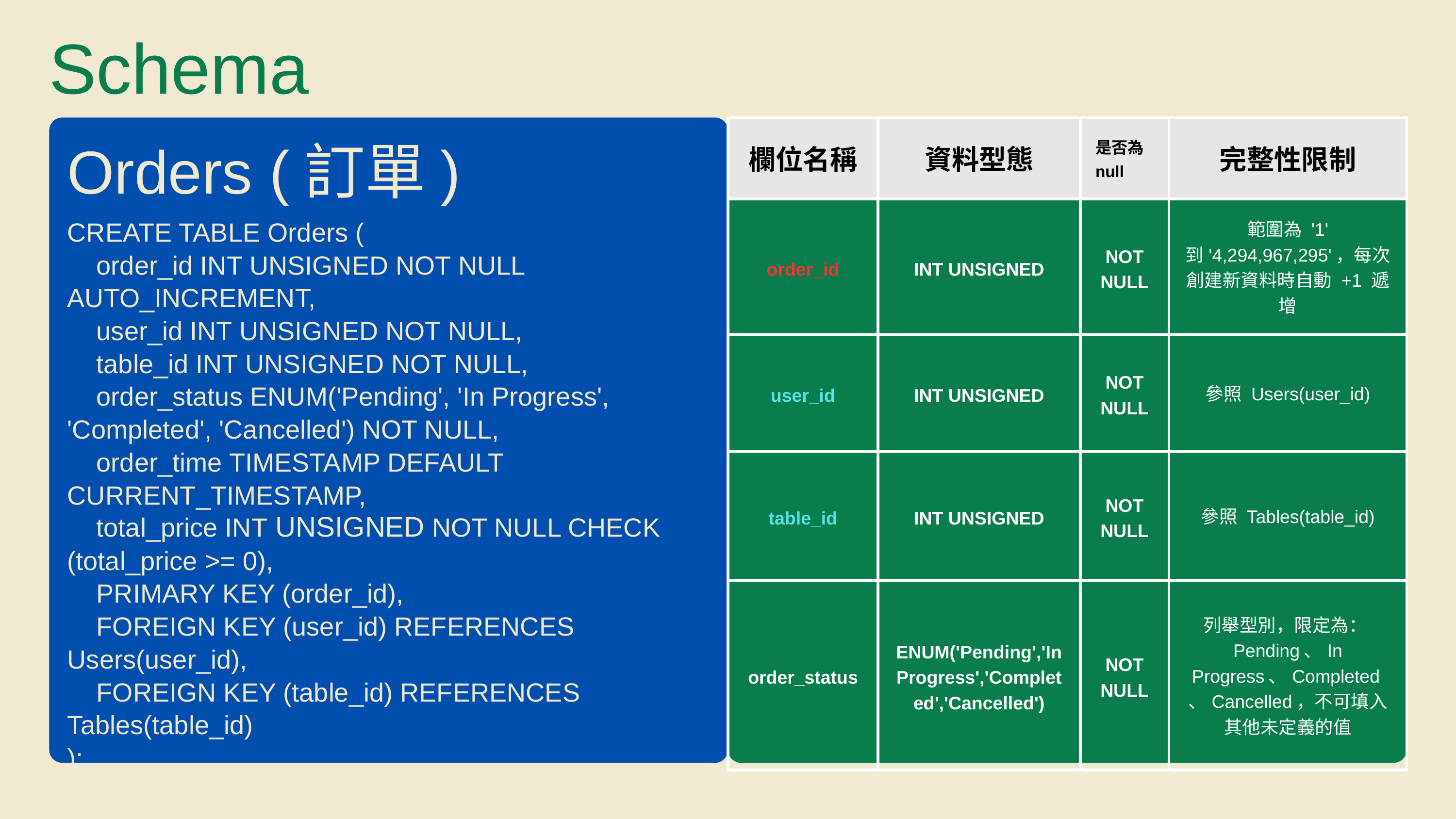

Schema

| 欄位名稱 | 資料型態 | 是否為null | 完整性限制 |
| --- | --- | --- | --- |
| order\_id | INT UNSIGNED | NOT NULL | 範圍為 '1' 到'4,294,967,295'，每次創建新資料時自動 +1 遞增 |
| user\_id | INT UNSIGNED | NOT NULL | 參照 Users(user\_id) |
| table\_id | INT UNSIGNED | NOT NULL | 參照 Tables(table\_id) |
| order\_status | ENUM('Pending','In Progress','Completed','Cancelled') | NOT NULL | 列舉型別，限定為：Pending、In Progress、Completed、Cancelled，不可填入其他未定義的值 |
Orders (訂單)
CREATE TABLE Orders (
    order_id INT UNSIGNED NOT NULL AUTO_INCREMENT,
    user_id INT UNSIGNED NOT NULL,
    table_id INT UNSIGNED NOT NULL,
    order_status ENUM('Pending', 'In Progress', 'Completed', 'Cancelled') NOT NULL,
    order_time TIMESTAMP DEFAULT CURRENT_TIMESTAMP,
    total_price INT UNSIGNED NOT NULL CHECK (total_price >= 0),
    PRIMARY KEY (order_id),
    FOREIGN KEY (user_id) REFERENCES Users(user_id),
    FOREIGN KEY (table_id) REFERENCES Tables(table_id)
);